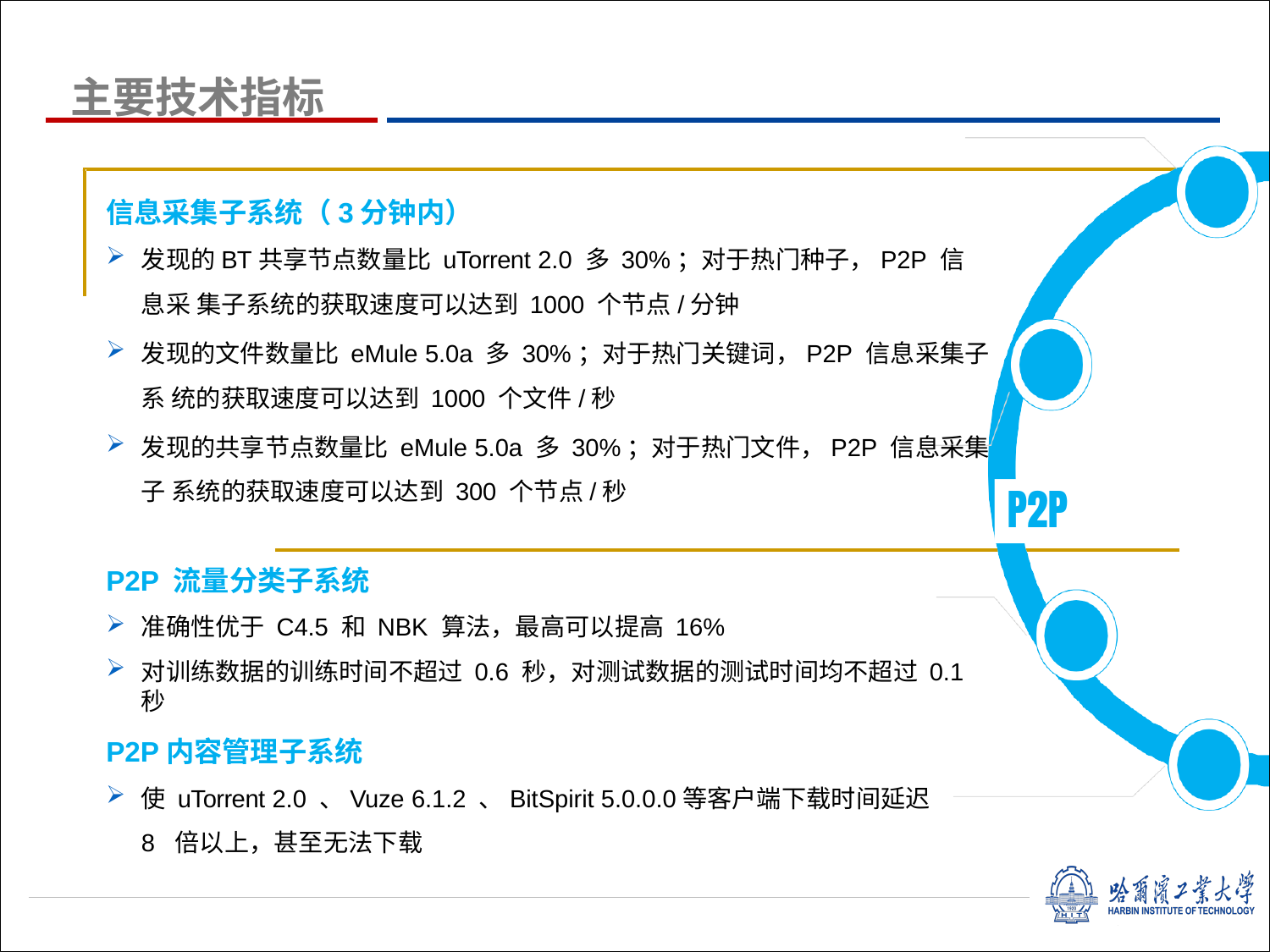

# 主要技术指标

1
信息采集子系统（3分钟内）
发现的BT共享节点数量比 uTorrent 2.0 多 30%；对于热门种子，P2P 信息采 集子系统的获取速度可以达到 1000 个节点/分钟
发现的文件数量比 eMule 5.0a 多 30%；对于热门关键词，P2P 信息采集子系 统的获取速度可以达到 1000 个文件/秒
发现的共享节点数量比 eMule 5.0a 多 30%；对于热门文件，P2P 信息采集子 系统的获取速度可以达到 300 个节点/秒
2
P2P
P2P 流量分类子系统
准确性优于 C4.5 和 NBK 算法，最高可以提高 16%
对训练数据的训练时间不超过 0.6 秒，对测试数据的测试时间均不超过 0.1 秒

3
P2P内容管理子系统
使 uTorrent 2.0 、Vuze 6.1.2 、BitSpirit 5.0.0.0等客户端下载时间延迟 8  倍以上，甚至无法下载
4